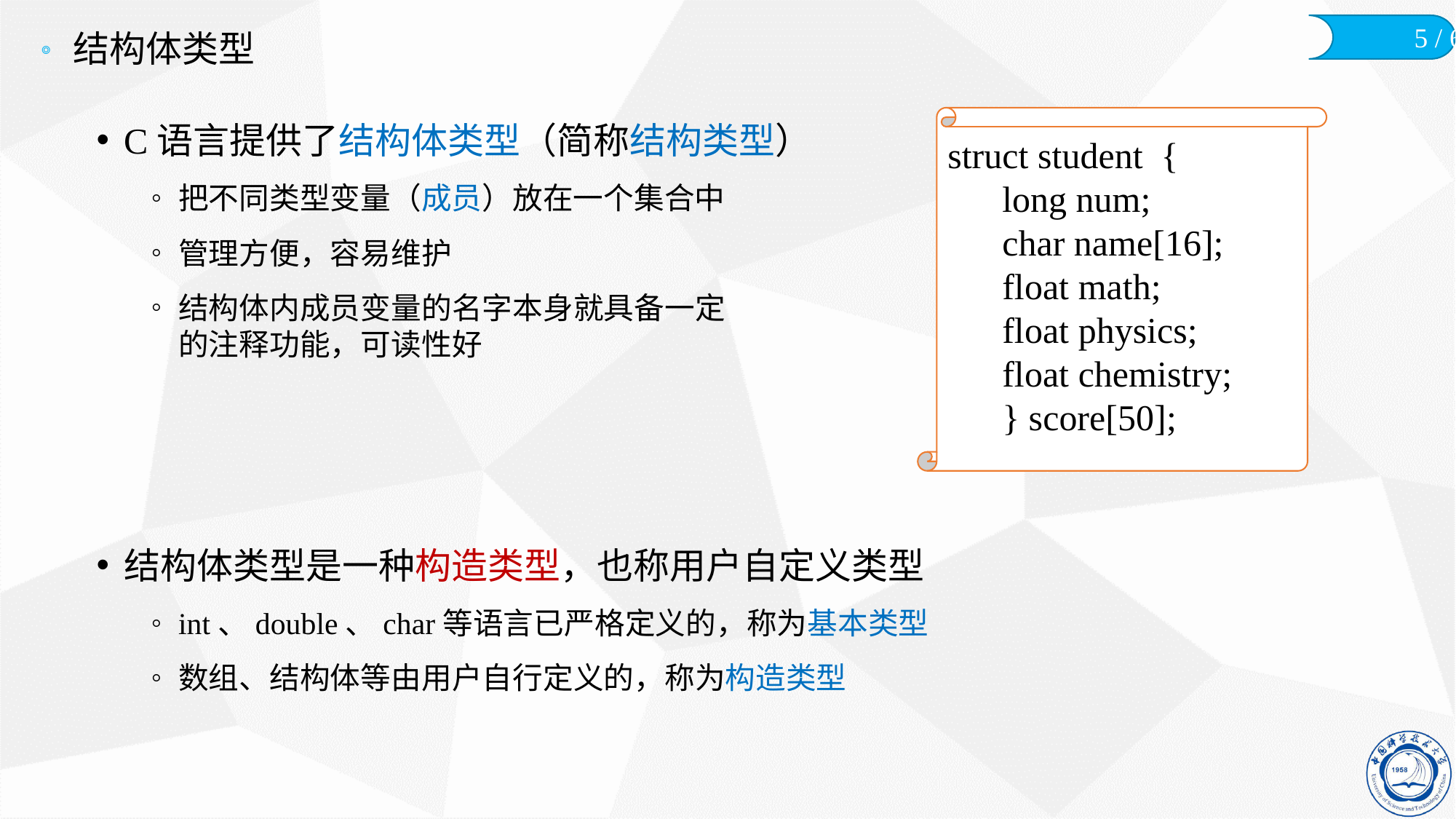

# 结构体类型
struct student  {
long num;
char name[16];
float math;
float physics;
float chemistry;
} score[50];
C语言提供了结构体类型（简称结构类型）
把不同类型变量（成员）放在一个集合中
管理方便，容易维护
结构体内成员变量的名字本身就具备一定
的注释功能，可读性好

结构体类型是一种构造类型，也称用户自定义类型
int、double、char等语言已严格定义的，称为基本类型
数组、结构体等由用户自行定义的，称为构造类型